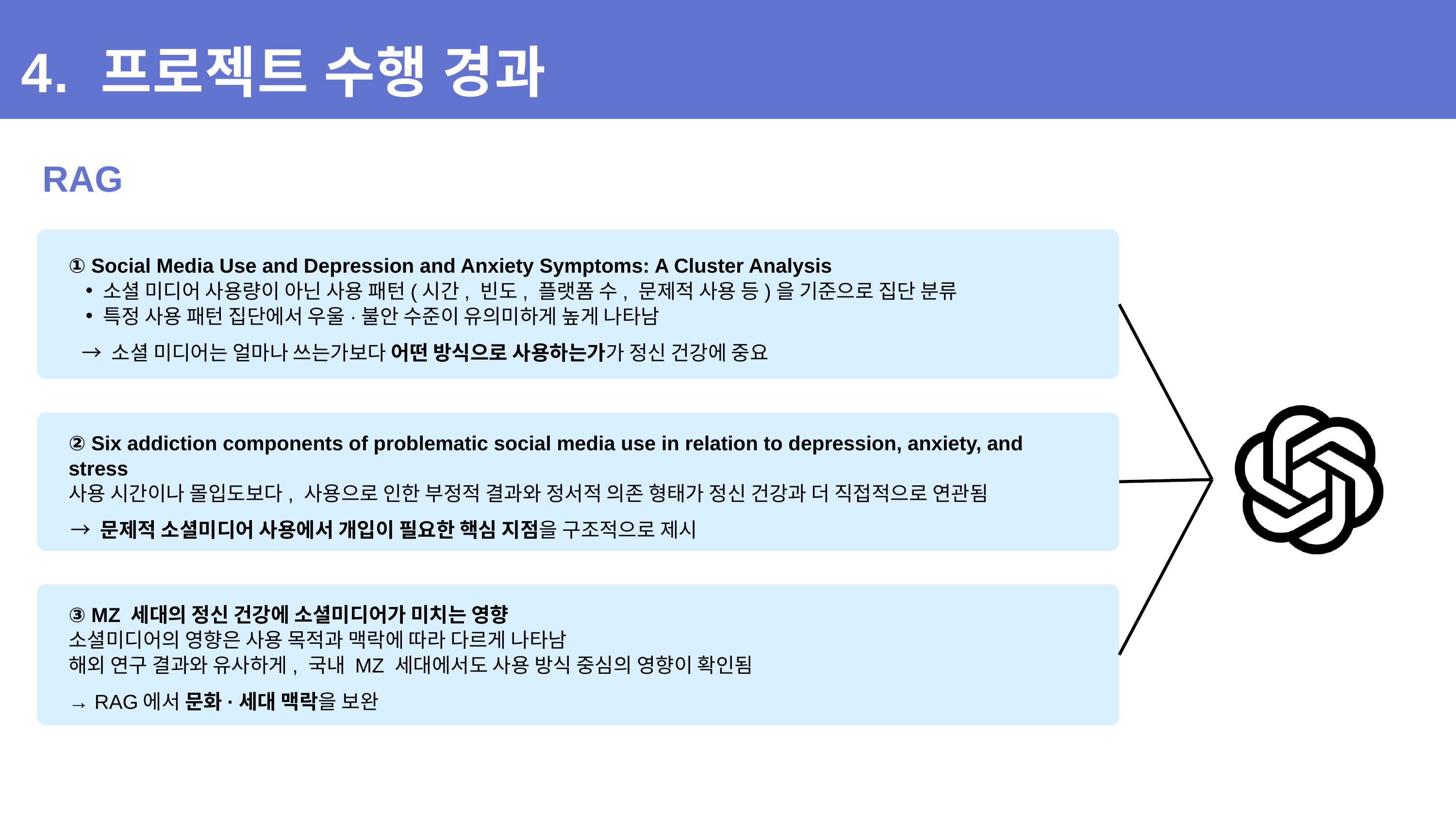

4. 프로젝트 수행 경과
RAG

① Social Media Use and Depression and Anxiety Symptoms: A Cluster Analysis
소셜 미디어 사용량이 아닌 사용 패턴(시간, 빈도, 플랫폼 수, 문제적 사용 등)을 기준으로 집단 분류
특정 사용 패턴 집단에서 우울·불안 수준이 유의미하게 높게 나타남

→ 소셜 미디어는 얼마나 쓰는가보다 어떤 방식으로 사용하는가가 정신 건강에 중요

② Six addiction components of problematic social media use in relation to depression, anxiety, and stress
사용 시간이나 몰입도보다, 사용으로 인한 부정적 결과와 정서적 의존 형태가 정신 건강과 더 직접적으로 연관됨

→ 문제적 소셜미디어 사용에서 개입이 필요한 핵심 지점을 구조적으로 제시

③ MZ 세대의 정신 건강에 소셜미디어가 미치는 영향
소셜미디어의 영향은 사용 목적과 맥락에 따라 다르게 나타남
해외 연구 결과와 유사하게, 국내 MZ 세대에서도 사용 방식 중심의 영향이 확인됨
→ RAG에서 문화·세대 맥락을 보완